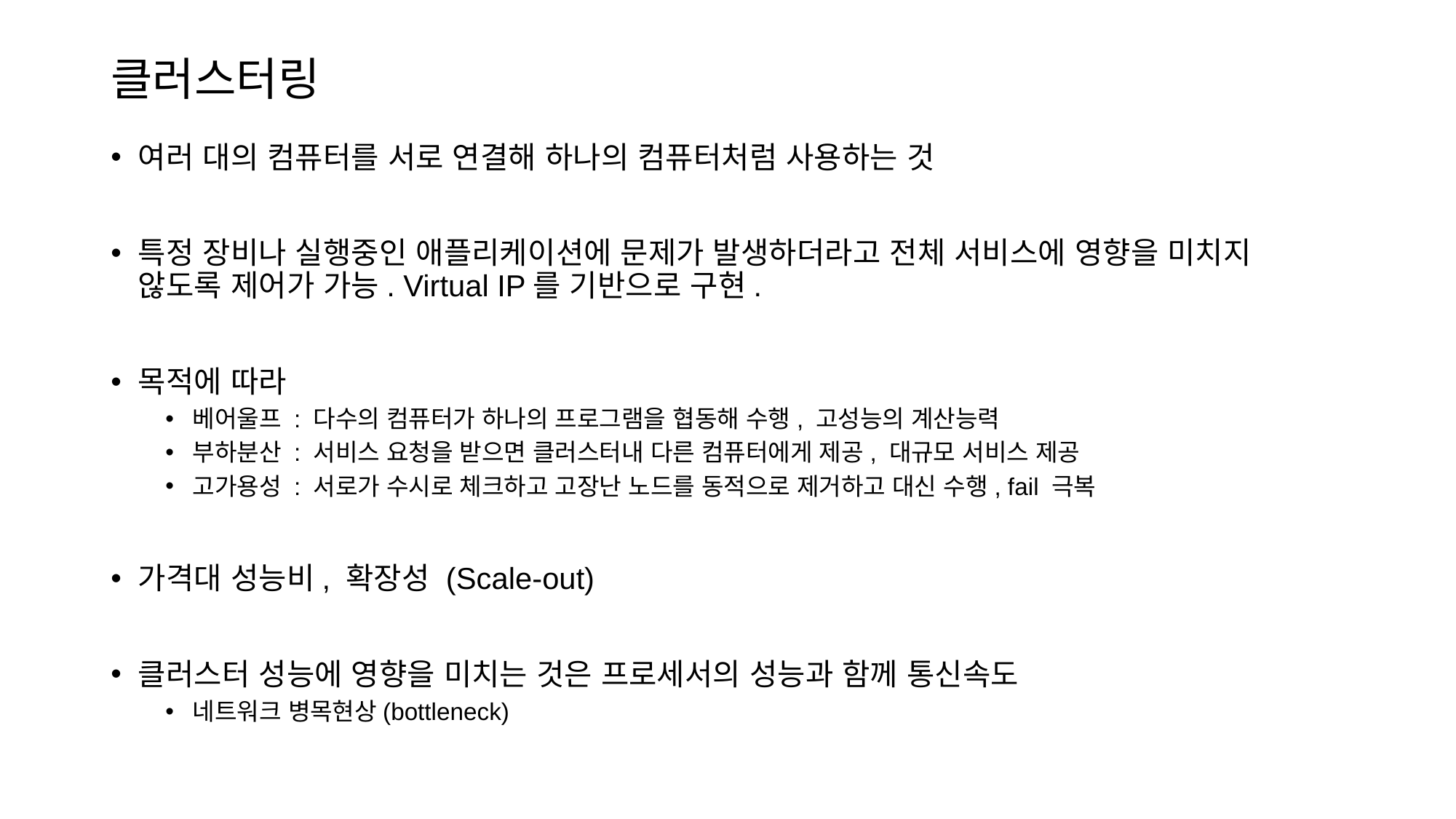

# 클러스터링
여러 대의 컴퓨터를 서로 연결해 하나의 컴퓨터처럼 사용하는 것

특정 장비나 실행중인 애플리케이션에 문제가 발생하더라고 전체 서비스에 영향을 미치지 않도록 제어가 가능. Virtual IP를 기반으로 구현.

목적에 따라
베어울프 : 다수의 컴퓨터가 하나의 프로그램을 협동해 수행, 고성능의 계산능력
부하분산 : 서비스 요청을 받으면 클러스터내 다른 컴퓨터에게 제공, 대규모 서비스 제공
고가용성 : 서로가 수시로 체크하고 고장난 노드를 동적으로 제거하고 대신 수행, fail 극복

가격대 성능비, 확장성 (Scale-out)

클러스터 성능에 영향을 미치는 것은 프로세서의 성능과 함께 통신속도
네트워크 병목현상(bottleneck)